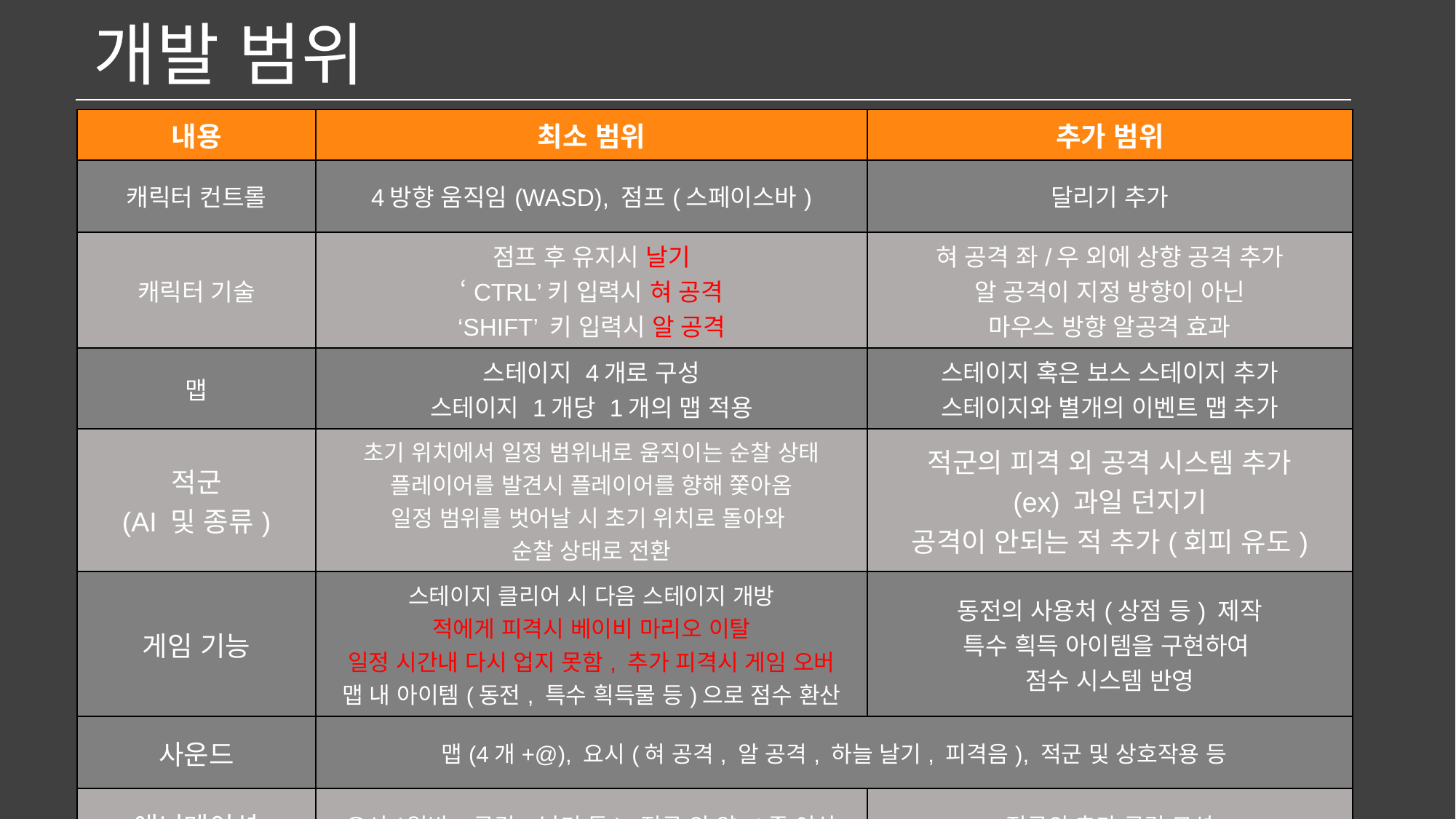

개발 범위
| 내용 | 최소 범위 | 추가 범위 |
| --- | --- | --- |
| 캐릭터 컨트롤 | 4방향 움직임(WASD), 점프(스페이스바) | 달리기 추가 |
| 캐릭터 기술 | 점프 후 유지시 날기 ‘CTRL’키 입력시 혀 공격 ‘SHIFT’ 키 입력시 알 공격 | 혀 공격 좌/우 외에 상향 공격 추가 알 공격이 지정 방향이 아닌 마우스 방향 알공격 효과 |
| 맵 | 스테이지 4개로 구성 스테이지 1개당 1개의 맵 적용 | 스테이지 혹은 보스 스테이지 추가 스테이지와 별개의 이벤트 맵 추가 |
| 적군 (AI 및 종류) | 초기 위치에서 일정 범위내로 움직이는 순찰 상태 플레이어를 발견시 플레이어를 향해 쫓아옴 일정 범위를 벗어날 시 초기 위치로 돌아와 순찰 상태로 전환 | 적군의 피격 외 공격 시스템 추가 (ex) 과일 던지기 공격이 안되는 적 추가(회피 유도) |
| 게임 기능 | 스테이지 클리어 시 다음 스테이지 개방 적에게 피격시 베이비 마리오 이탈 일정 시간내 다시 업지 못함, 추가 피격시 게임 오버 맵 내 아이템(동전, 특수 흭득물 등)으로 점수 환산 | 동전의 사용처(상점 등) 제작 특수 흭득 아이템을 구현하여 점수 시스템 반영 |
| 사운드 | 맵(4개+@), 요시(혀 공격, 알 공격, 하늘 날기, 피격음), 적군 및 상호작용 등 |  |
| 애니메이션 | 요시(일반, 공격, 날기 등), 적군 외 약 4종 이상 | 적군의 추가 공격 모션 |